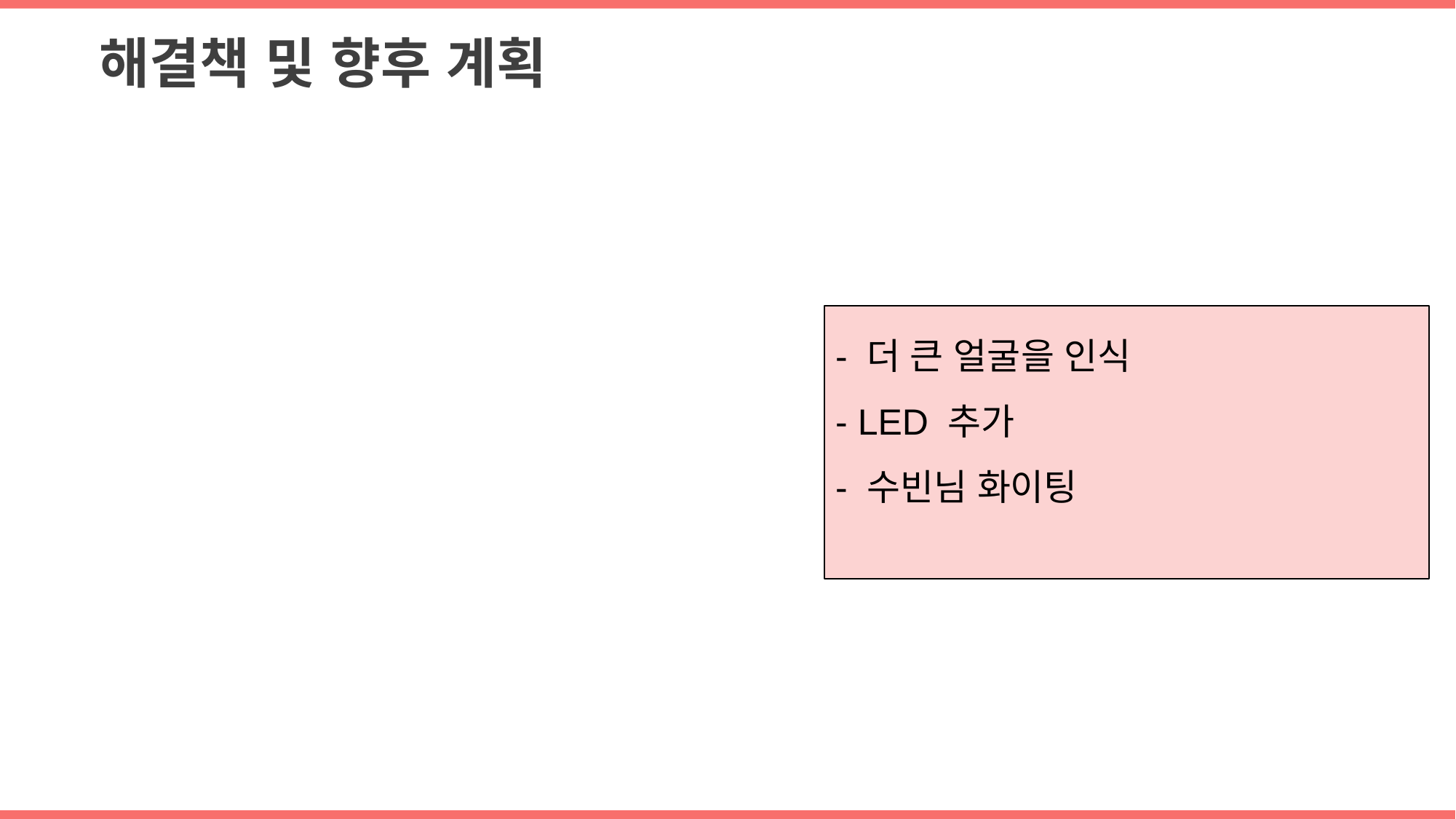

해결책 및 향후 계획

- 더 큰 얼굴을 인식
- LED 추가
- 수빈님 화이팅